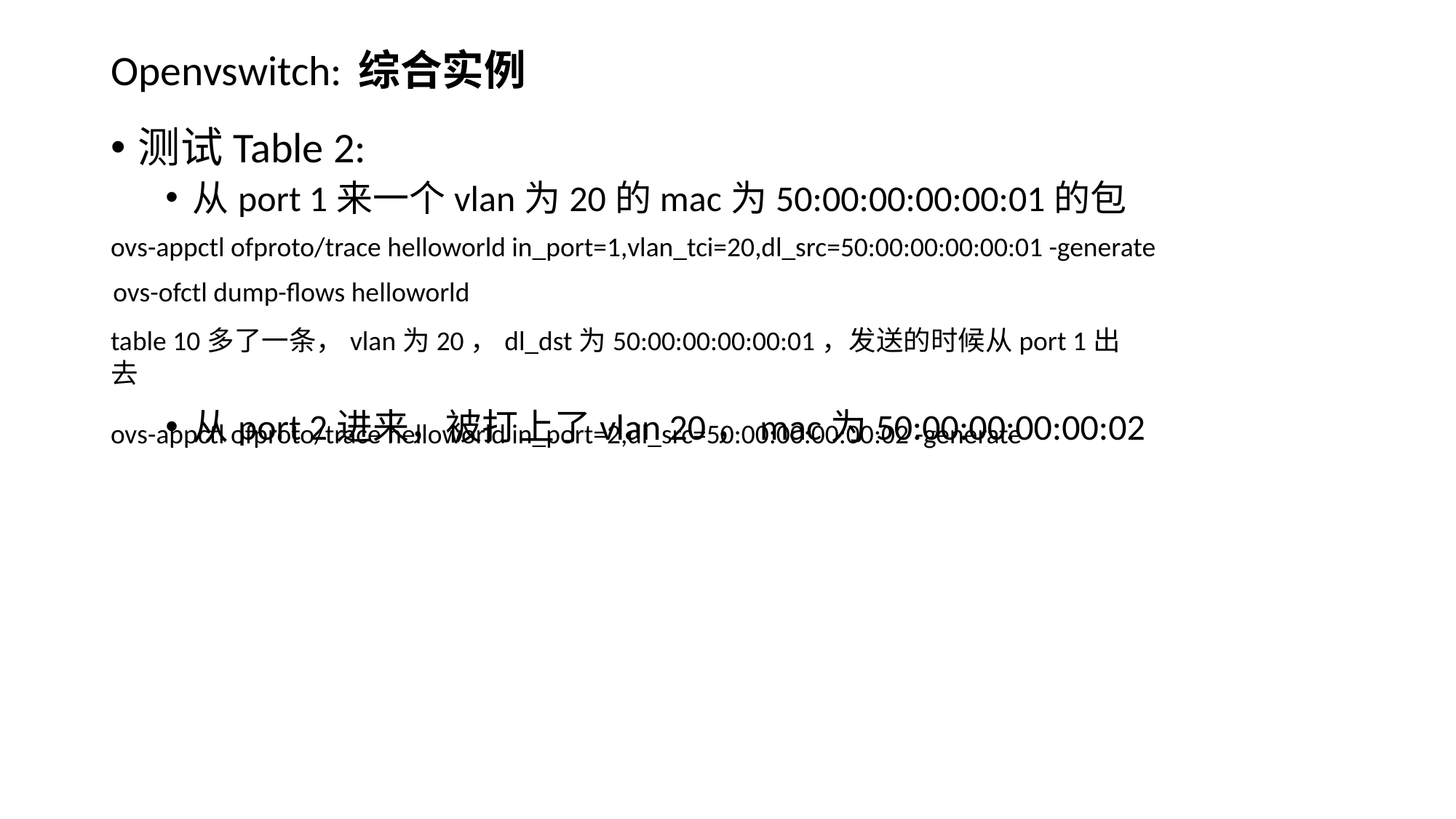

# Openvswitch: 综合实例
测试Table 2:
从port 1来一个vlan为20的mac为50:00:00:00:00:01的包

从port 2进来，被打上了vlan 20，mac为50:00:00:00:00:02
ovs-appctl ofproto/trace helloworld in_port=1,vlan_tci=20,dl_src=50:00:00:00:00:01 -generate
ovs-ofctl dump-flows helloworld
table 10多了一条，vlan为20，dl_dst为50:00:00:00:00:01，发送的时候从port 1出去
ovs-appctl ofproto/trace helloworld in_port=2,dl_src=50:00:00:00:00:02 -generate